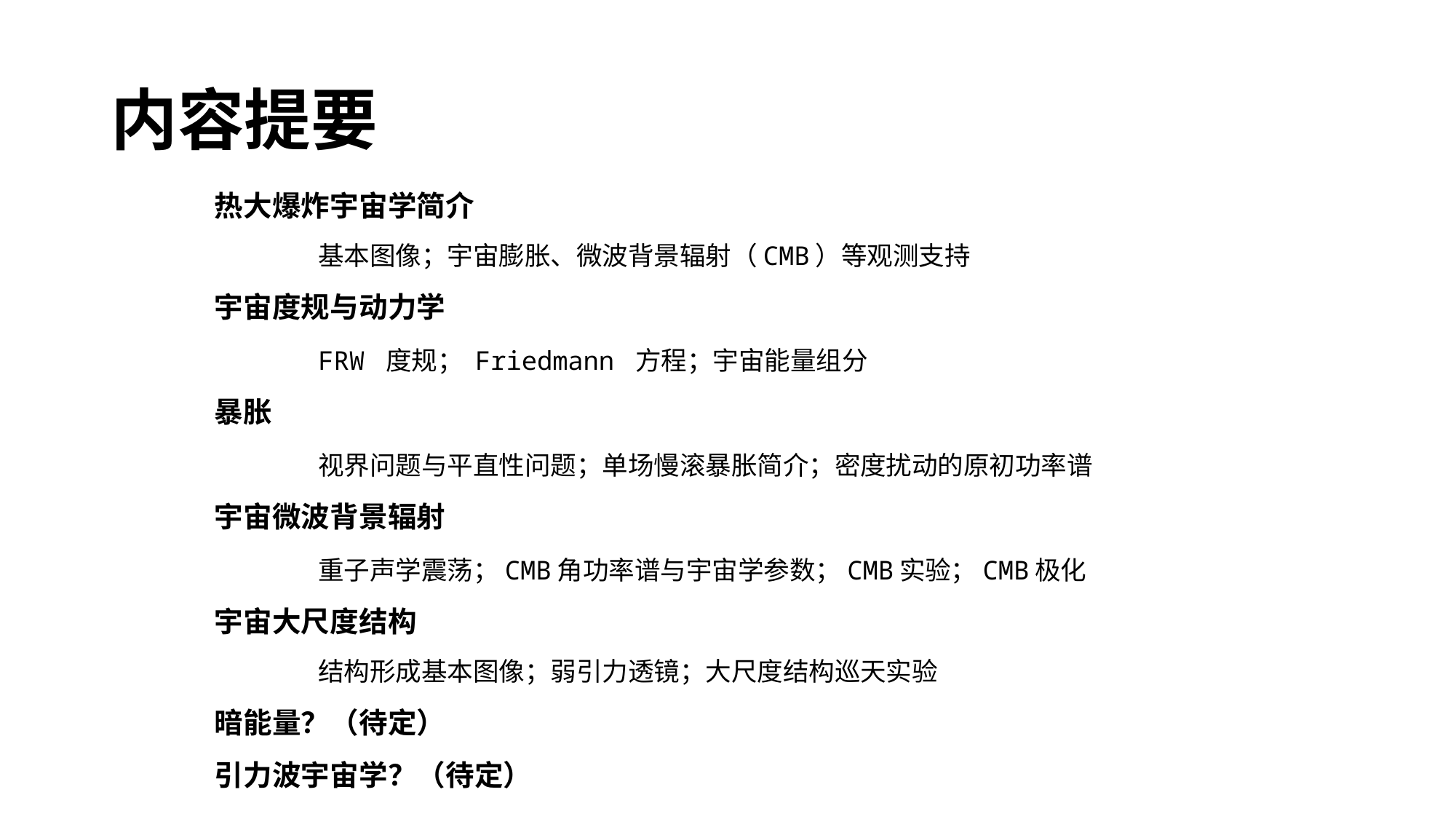

# 内容提要
	热大爆炸宇宙学简介
		基本图像；宇宙膨胀、微波背景辐射（CMB）等观测支持
	宇宙度规与动力学
		FRW 度规； Friedmann 方程；宇宙能量组分
	暴胀
		视界问题与平直性问题；单场慢滚暴胀简介；密度扰动的原初功率谱
	宇宙微波背景辐射
		重子声学震荡；CMB角功率谱与宇宙学参数；CMB实验；CMB极化
	宇宙大尺度结构
		结构形成基本图像；弱引力透镜；大尺度结构巡天实验
	暗能量？（待定）
	引力波宇宙学？（待定）